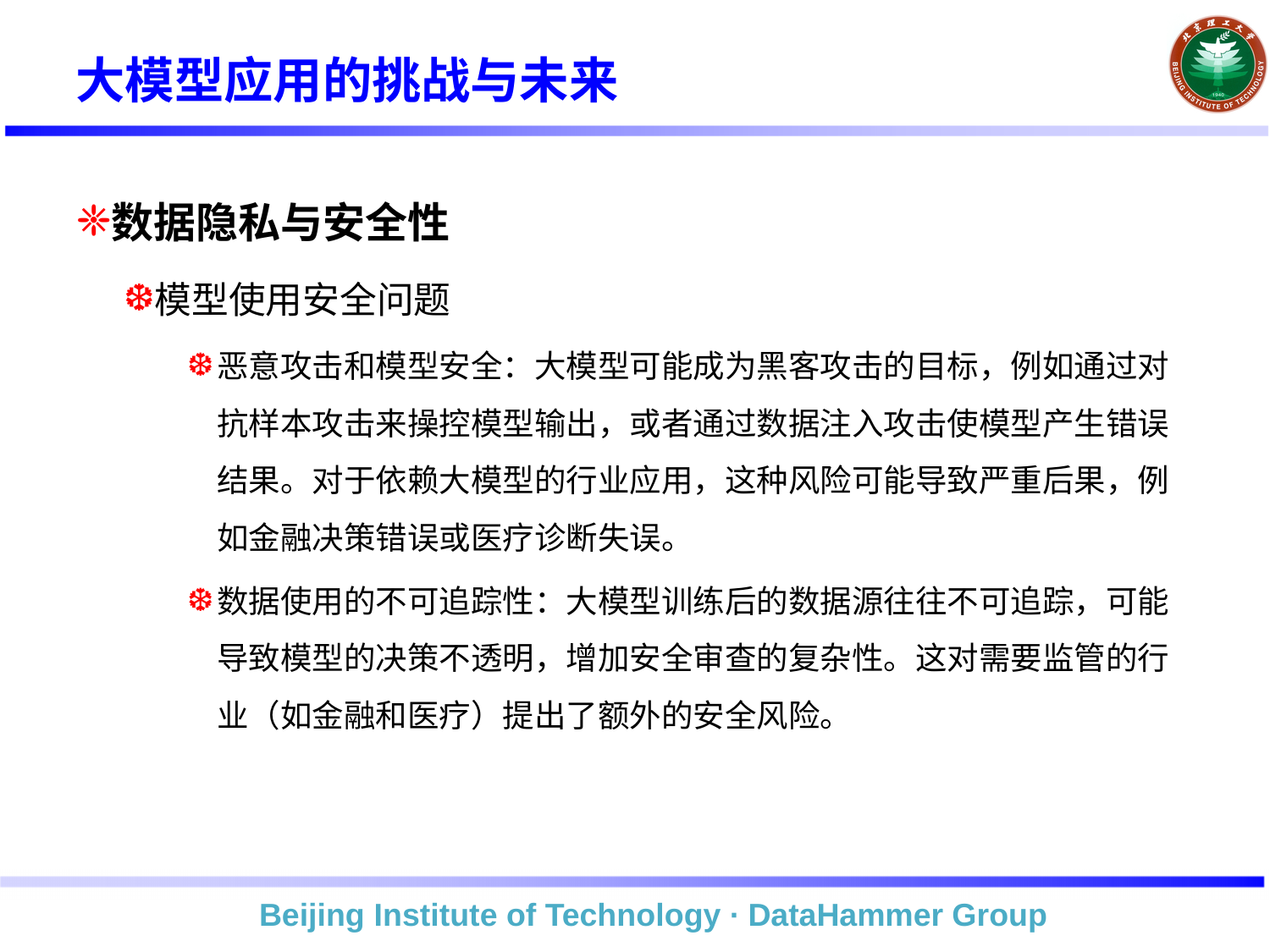

# 大模型应用的挑战与未来
数据隐私与安全性
模型使用安全问题
恶意攻击和模型安全：大模型可能成为黑客攻击的目标，例如通过对抗样本攻击来操控模型输出，或者通过数据注入攻击使模型产生错误结果。对于依赖大模型的行业应用，这种风险可能导致严重后果，例如金融决策错误或医疗诊断失误。
数据使用的不可追踪性：大模型训练后的数据源往往不可追踪，可能导致模型的决策不透明，增加安全审查的复杂性。这对需要监管的行业（如金融和医疗）提出了额外的安全风险。